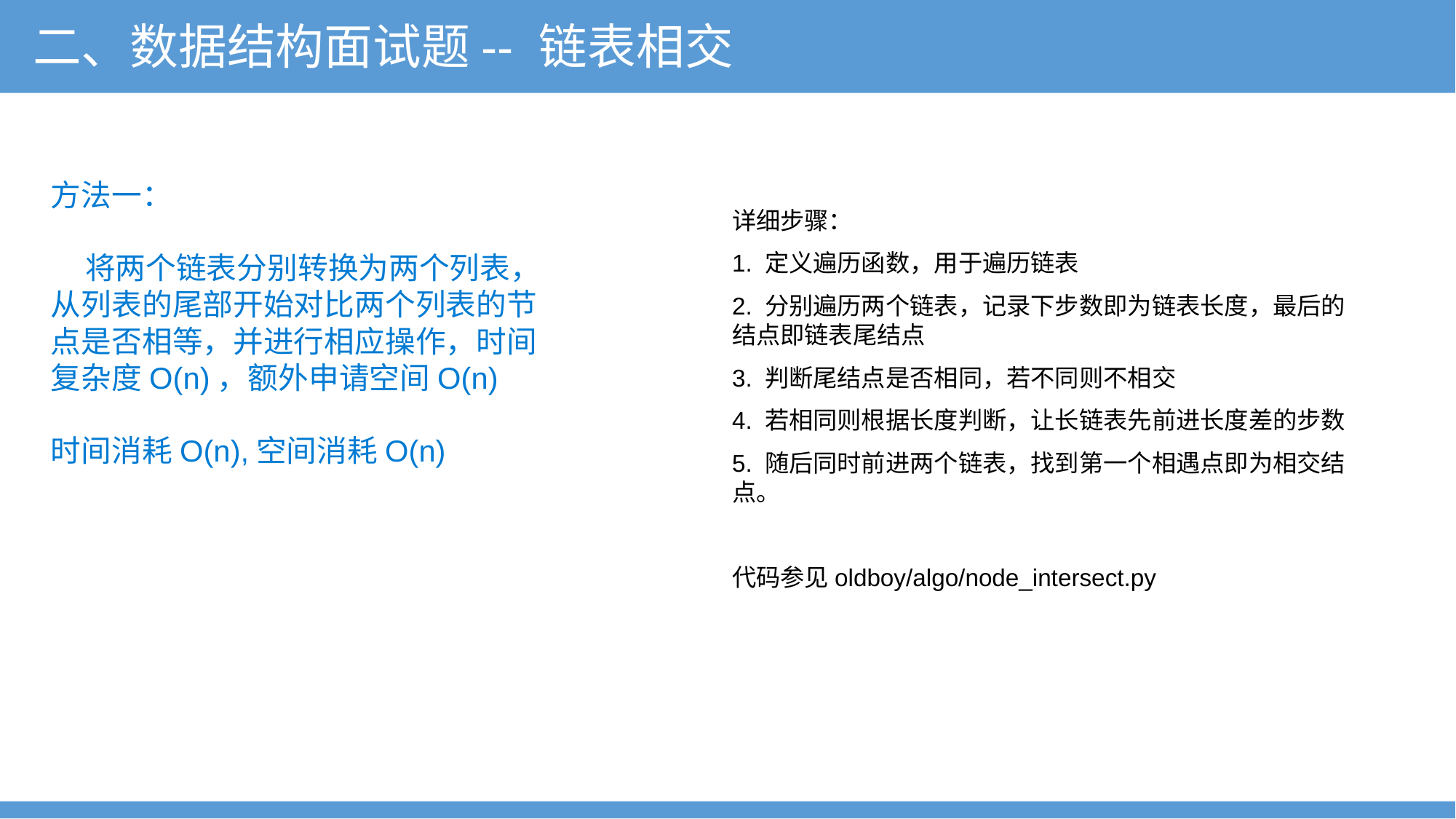

二、数据结构面试题-- 链表相交

方法一：

    将两个链表分别转换为两个列表，从列表的尾部开始对比两个列表的节点是否相等，并进行相应操作，时间复杂度O(n)，额外申请空间O(n)

时间消耗O(n),空间消耗O(n)
详细步骤：
1. 定义遍历函数，用于遍历链表
2. 分别遍历两个链表，记录下步数即为链表长度，最后的结点即链表尾结点
3. 判断尾结点是否相同，若不同则不相交
4. 若相同则根据长度判断，让长链表先前进长度差的步数
5. 随后同时前进两个链表，找到第一个相遇点即为相交结点。

代码参见oldboy/algo/node_intersect.py